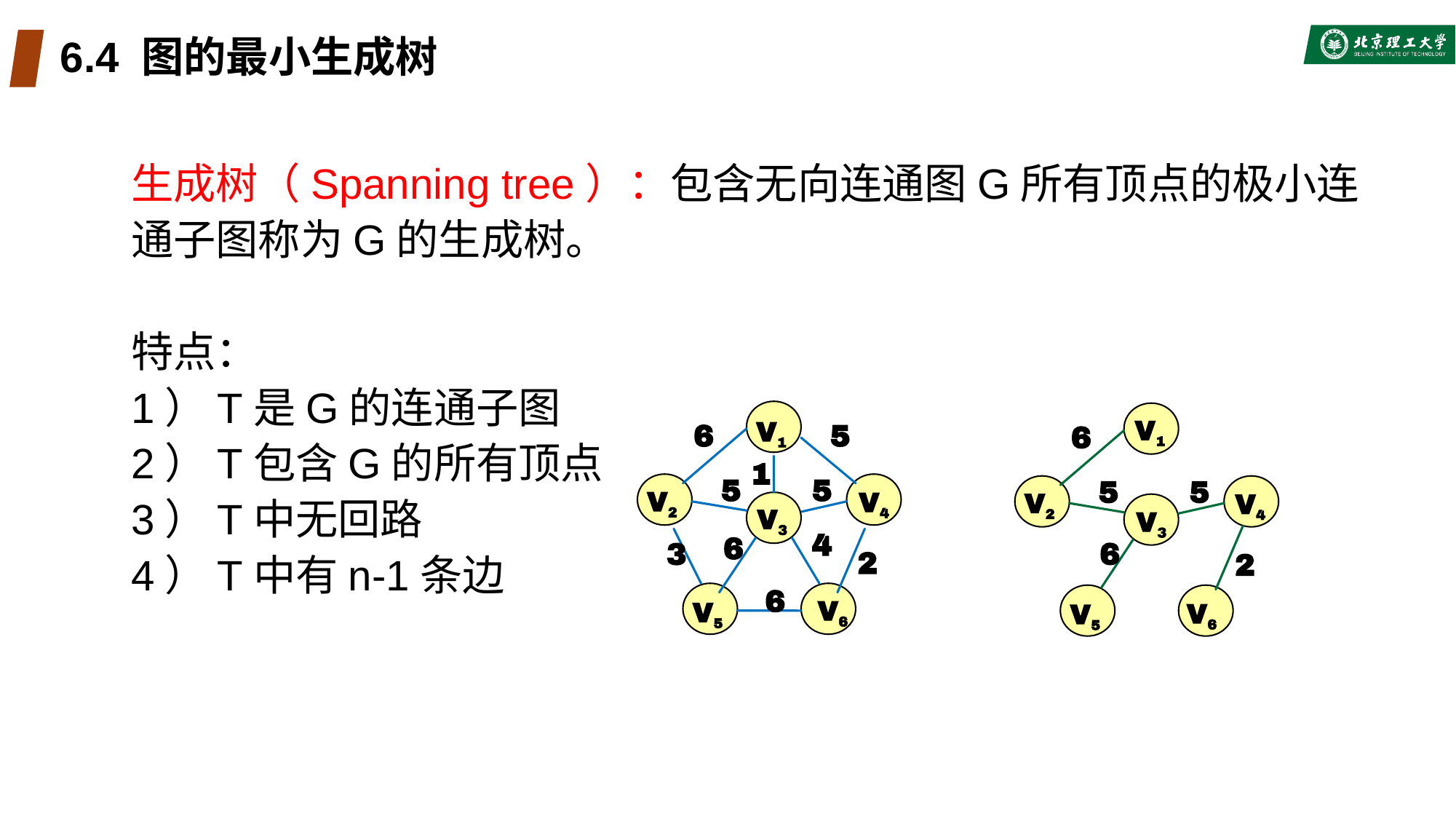

# 6.4 图的最小生成树
生成树（Spanning tree）：包含无向连通图G所有顶点的极小连通子图称为G的生成树。

特点：
1）T是G的连通子图
2）T包含G的所有顶点
3）T中无回路
4）T中有n-1条边

V1

V2

V4

V3

V5

V6

6
5
1
5
5
4
6
3
2
6

V1

V2

V4

V3

V5

V6
6
5
5
6
2